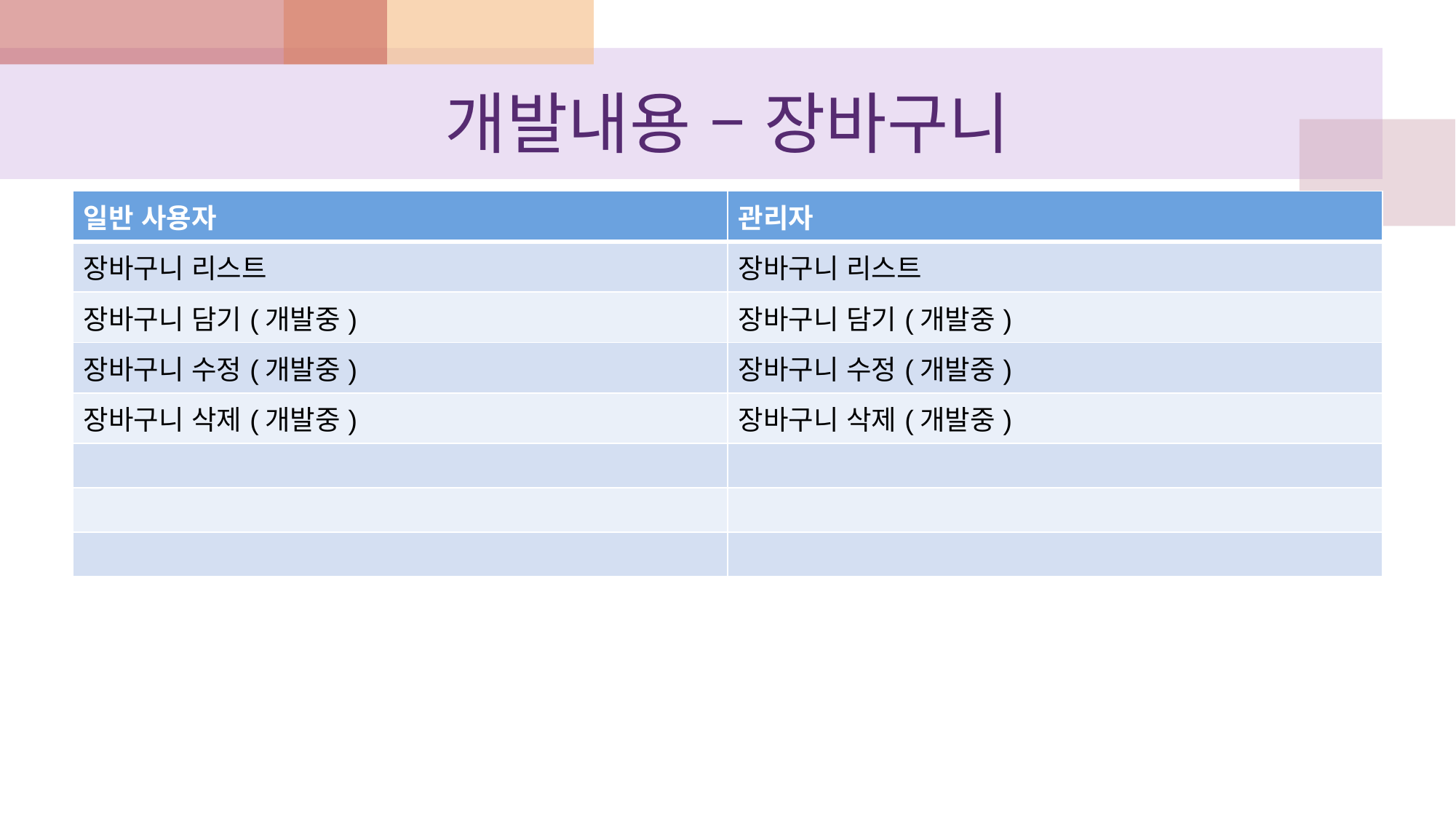

# 개발내용 – 장바구니
| 일반 사용자 | 관리자 |
| --- | --- |
| 장바구니 리스트 | 장바구니 리스트 |
| 장바구니 담기(개발중) | 장바구니 담기(개발중) |
| 장바구니 수정(개발중) | 장바구니 수정(개발중) |
| 장바구니 삭제(개발중) | 장바구니 삭제(개발중) |
|  |  |
|  |  |
|  |  |